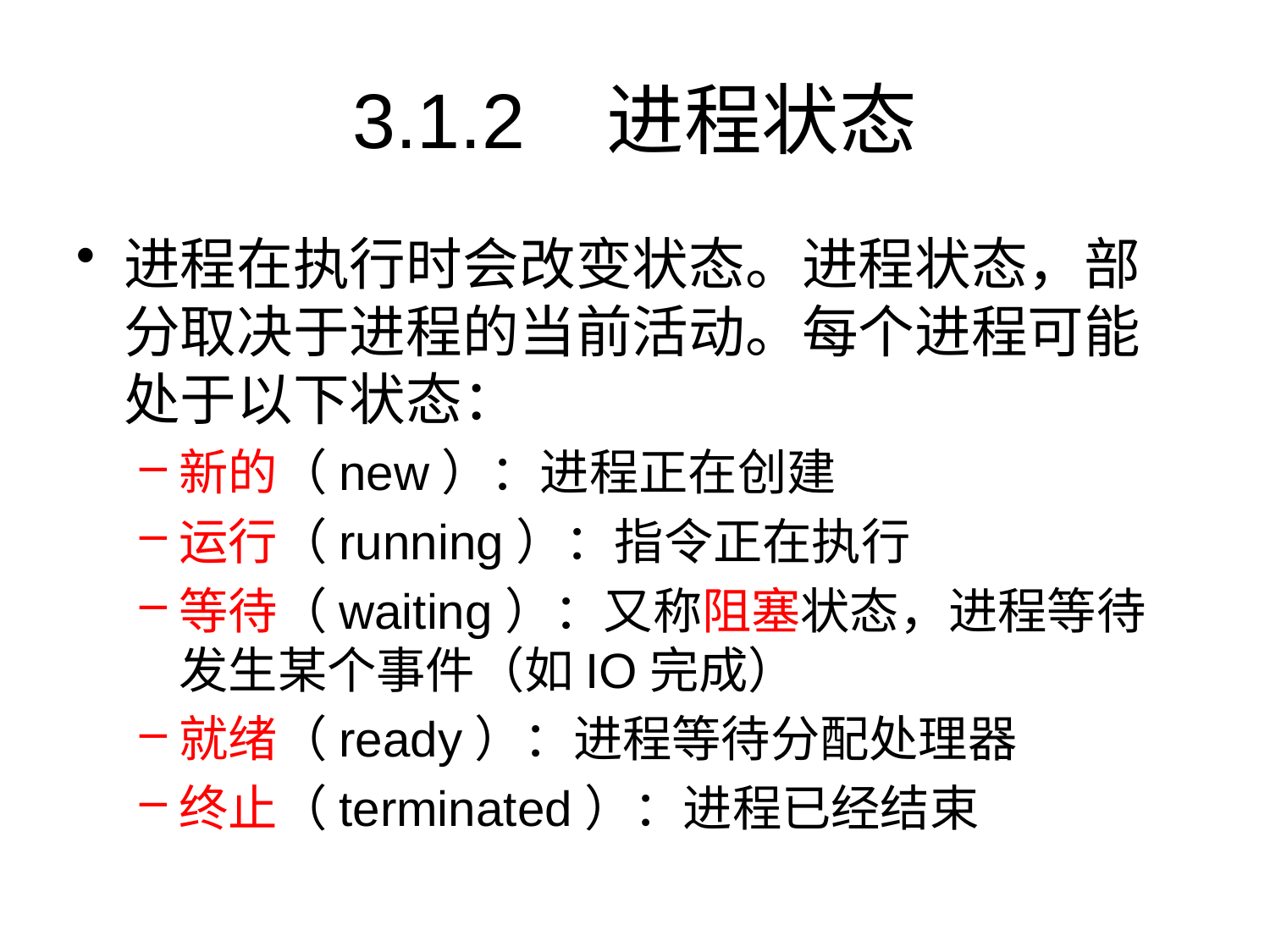

# 3.1.2	进程状态
进程在执行时会改变状态。进程状态，部分取决于进程的当前活动。每个进程可能处于以下状态：
新的（new）：进程正在创建
运行（running）：指令正在执行
等待（waiting）：又称阻塞状态，进程等待发生某个事件（如IO完成）
就绪（ready）：进程等待分配处理器
终止（terminated）：进程已经结束